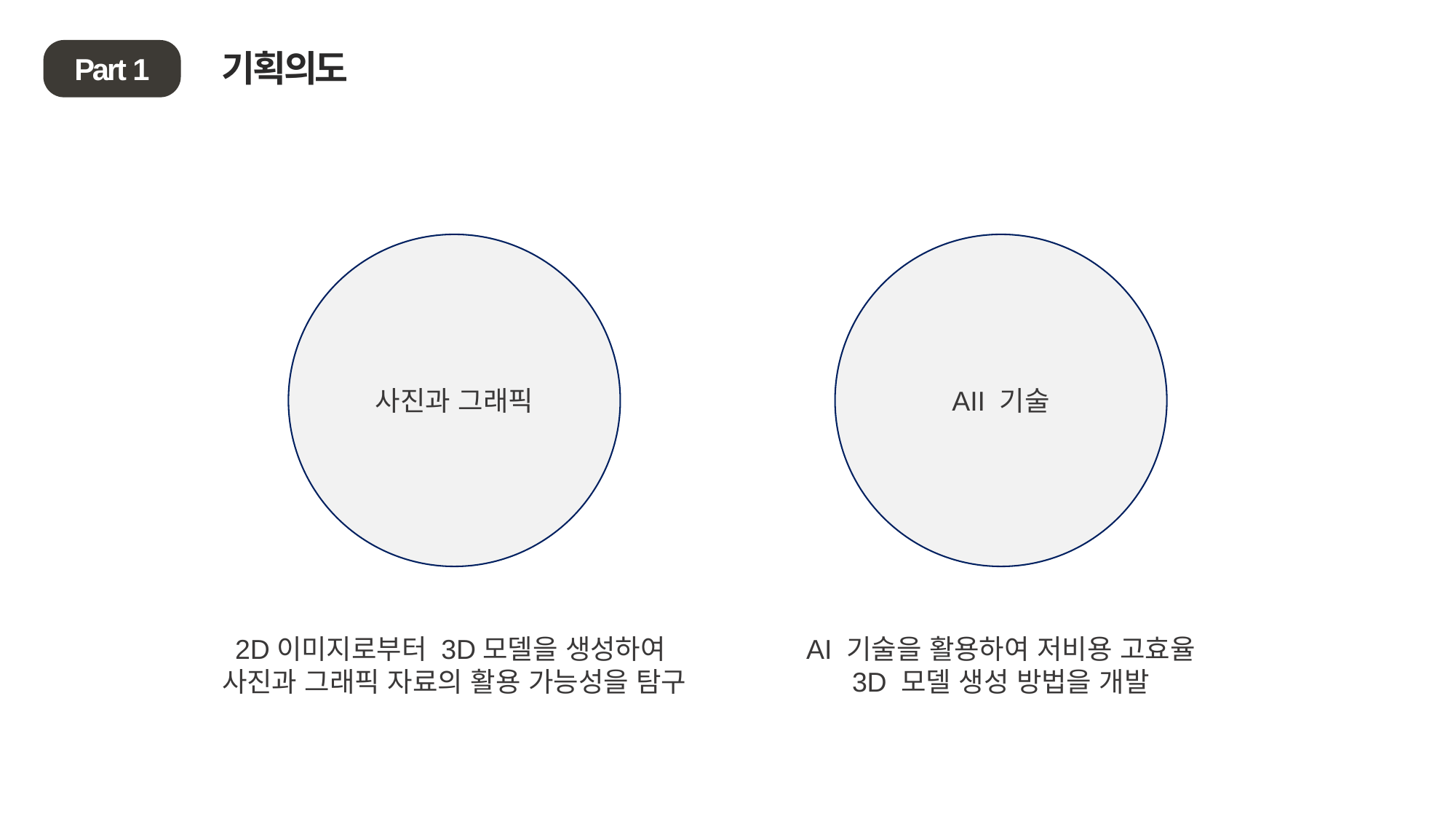

기획의도
Part 1
사진과 그래픽
AII 기술
2D이미지로부터 3D모델을 생성하여
사진과 그래픽 자료의 활용 가능성을 탐구
AI 기술을 활용하여 저비용 고효율 3D 모델 생성 방법을 개발